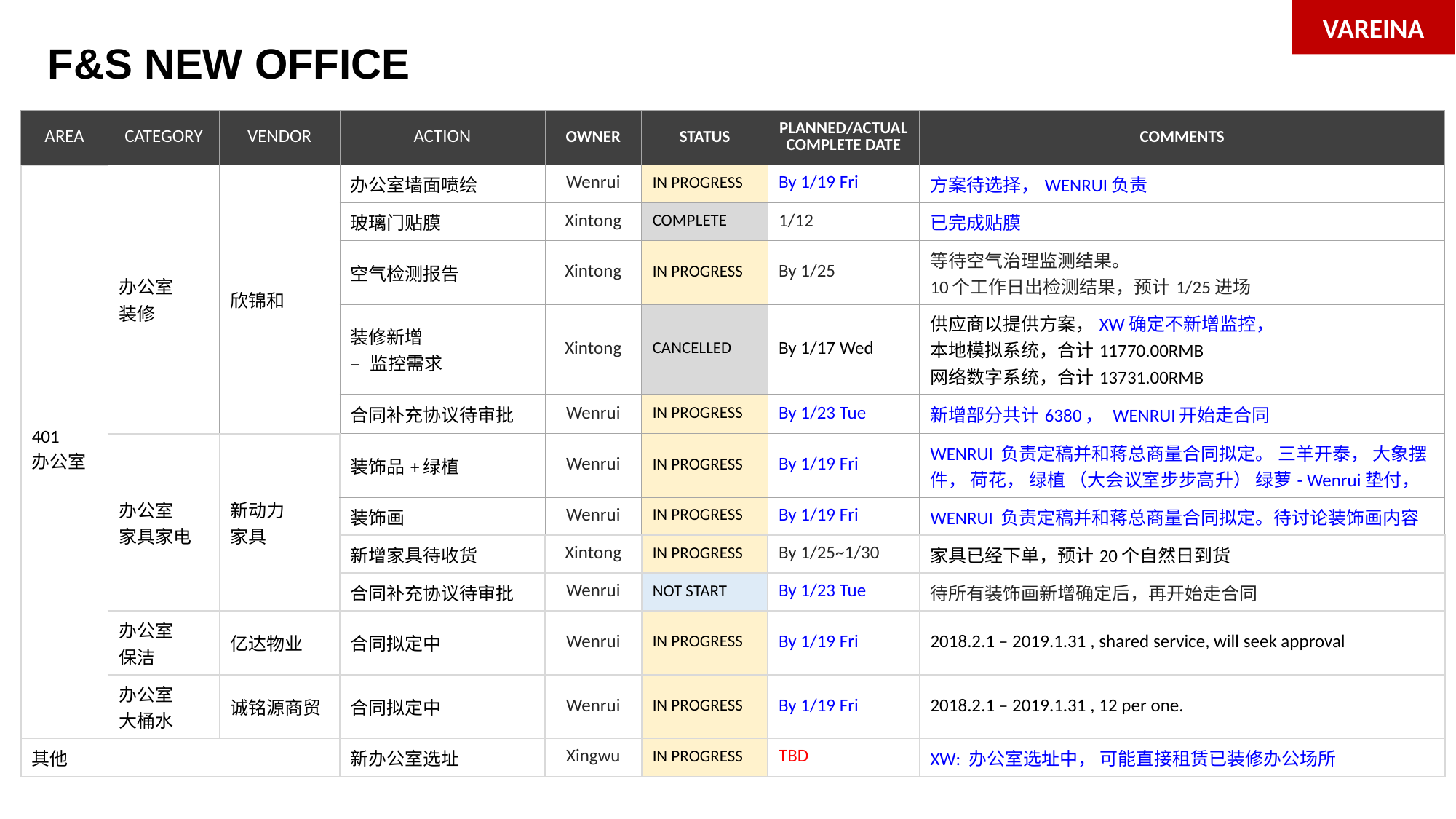

VAREINA
F&S NEW OFFICE
| AREA | CATEGORY | VENDOR | ACTION | OWNER | STATUS | PLANNED/ACTUAL COMPLETE DATE | COMMENTS |
| --- | --- | --- | --- | --- | --- | --- | --- |
| 401 办公室 | 办公室 装修 | 欣锦和 | 办公室墙面喷绘 | Wenrui | IN PROGRESS | By 1/19 Fri | 方案待选择，WENRUI负责 |
|  |  |  | 玻璃门贴膜 | Xintong | COMPLETE | 1/12 | 已完成贴膜 |
|  |  |  | 空气检测报告 | Xintong | IN PROGRESS | By 1/25 | 等待空气治理监测结果。 10个工作日出检测结果，预计1/25进场 |
|  |  |  | 装修新增 – 监控需求 | Xintong | CANCELLED | By 1/17 Wed | 供应商以提供方案，XW确定不新增监控， 本地模拟系统，合计11770.00RMB 网络数字系统，合计13731.00RMB |
|  |  |  | 合同补充协议待审批 | Wenrui | IN PROGRESS | By 1/23 Tue | 新增部分共计6380， WENRUI开始走合同 |
|  | 办公室 家具家电 | 新动力 家具 | 装饰品+绿植 | Wenrui | IN PROGRESS | By 1/19 Fri | WENRUI 负责定稿并和蒋总商量合同拟定。 三羊开泰， 大象摆件， 荷花， 绿植 （大会议室步步高升） 绿萝- Wenrui垫付， |
|  |  |  | 装饰画 | Wenrui | IN PROGRESS | By 1/19 Fri | WENRUI 负责定稿并和蒋总商量合同拟定。待讨论装饰画内容 |
|  |  |  | 新增家具待收货 | Xintong | IN PROGRESS | By 1/25~1/30 | 家具已经下单，预计20个自然日到货 |
|  |  |  | 合同补充协议待审批 | Wenrui | NOT START | By 1/23 Tue | 待所有装饰画新增确定后，再开始走合同 |
|  | 办公室 保洁 | 亿达物业 | 合同拟定中 | Wenrui | IN PROGRESS | By 1/19 Fri | 2018.2.1 – 2019.1.31 , shared service, will seek approval |
|  | 办公室 大桶水 | 诚铭源商贸 | 合同拟定中 | Wenrui | IN PROGRESS | By 1/19 Fri | 2018.2.1 – 2019.1.31 , 12 per one. |
| 其他 |  |  | 新办公室选址 | Xingwu | IN PROGRESS | TBD | XW: 办公室选址中， 可能直接租赁已装修办公场所 |